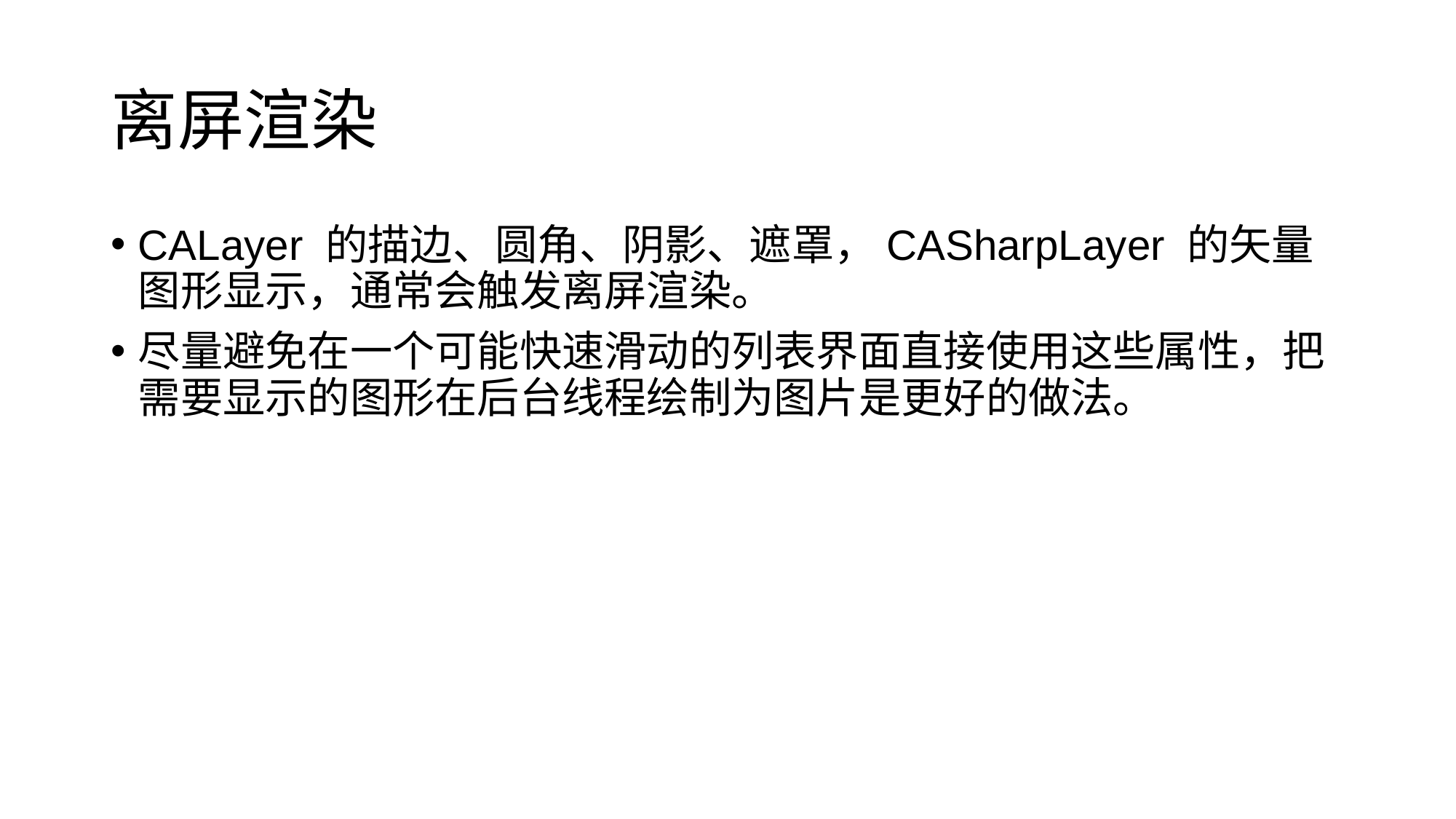

# 离屏渲染
CALayer 的描边、圆角、阴影、遮罩，CASharpLayer 的矢量图形显示，通常会触发离屏渲染。
尽量避免在一个可能快速滑动的列表界面直接使用这些属性，把需要显示的图形在后台线程绘制为图片是更好的做法。